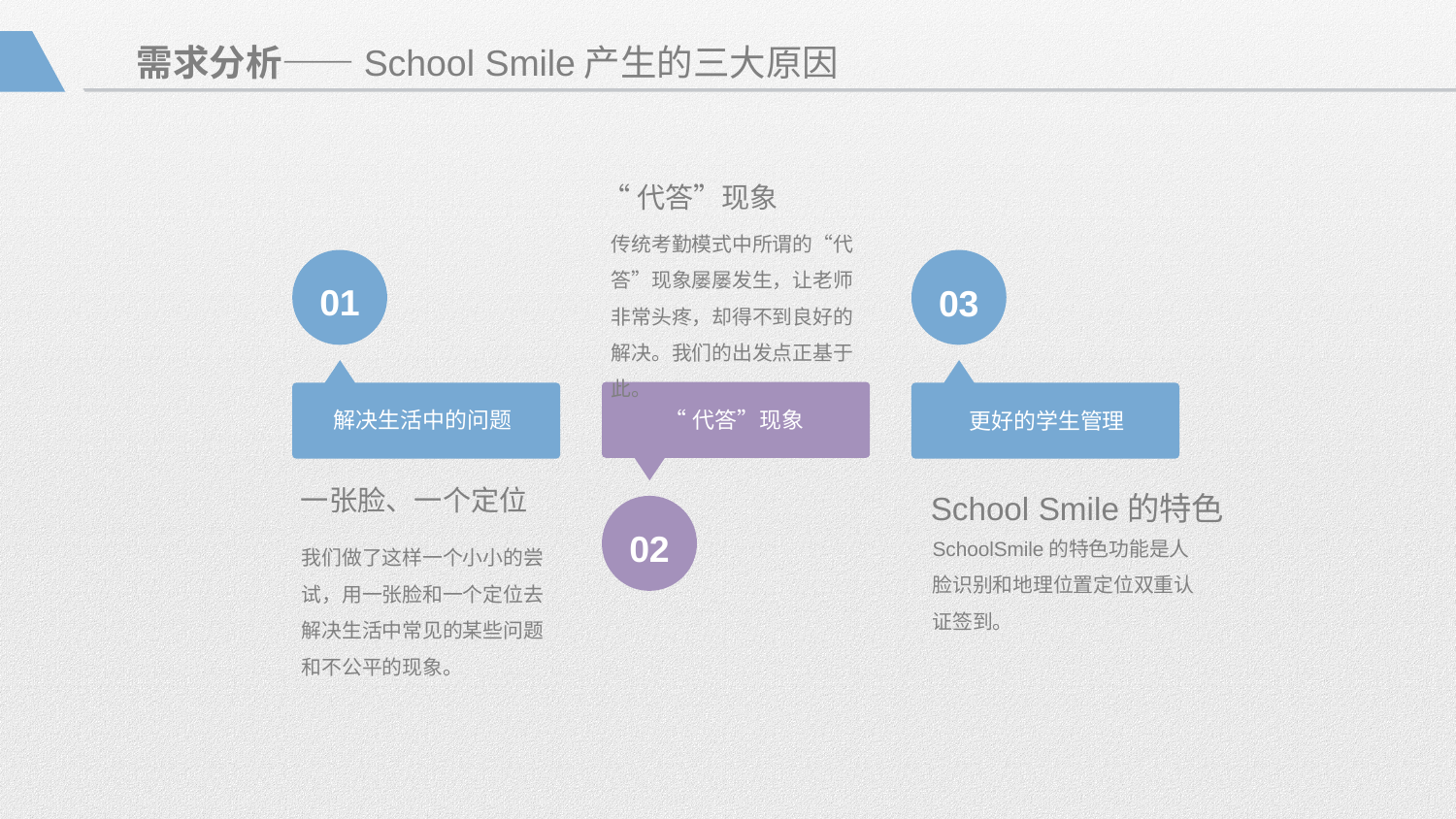

需求分析——School Smile产生的三大原因
“代答”现象
传统考勤模式中所谓的“代答”现象屡屡发生，让老师非常头疼，却得不到良好的解决。我们的出发点正基于此。

01

03

解决生活中的问题
“代答”现象
更好的学生管理
一张脸、一个定位
School Smile的特色

02
SchoolSmile的特色功能是人脸识别和地理位置定位双重认证签到。
我们做了这样一个小小的尝试，用一张脸和一个定位去解决生活中常见的某些问题和不公平的现象。